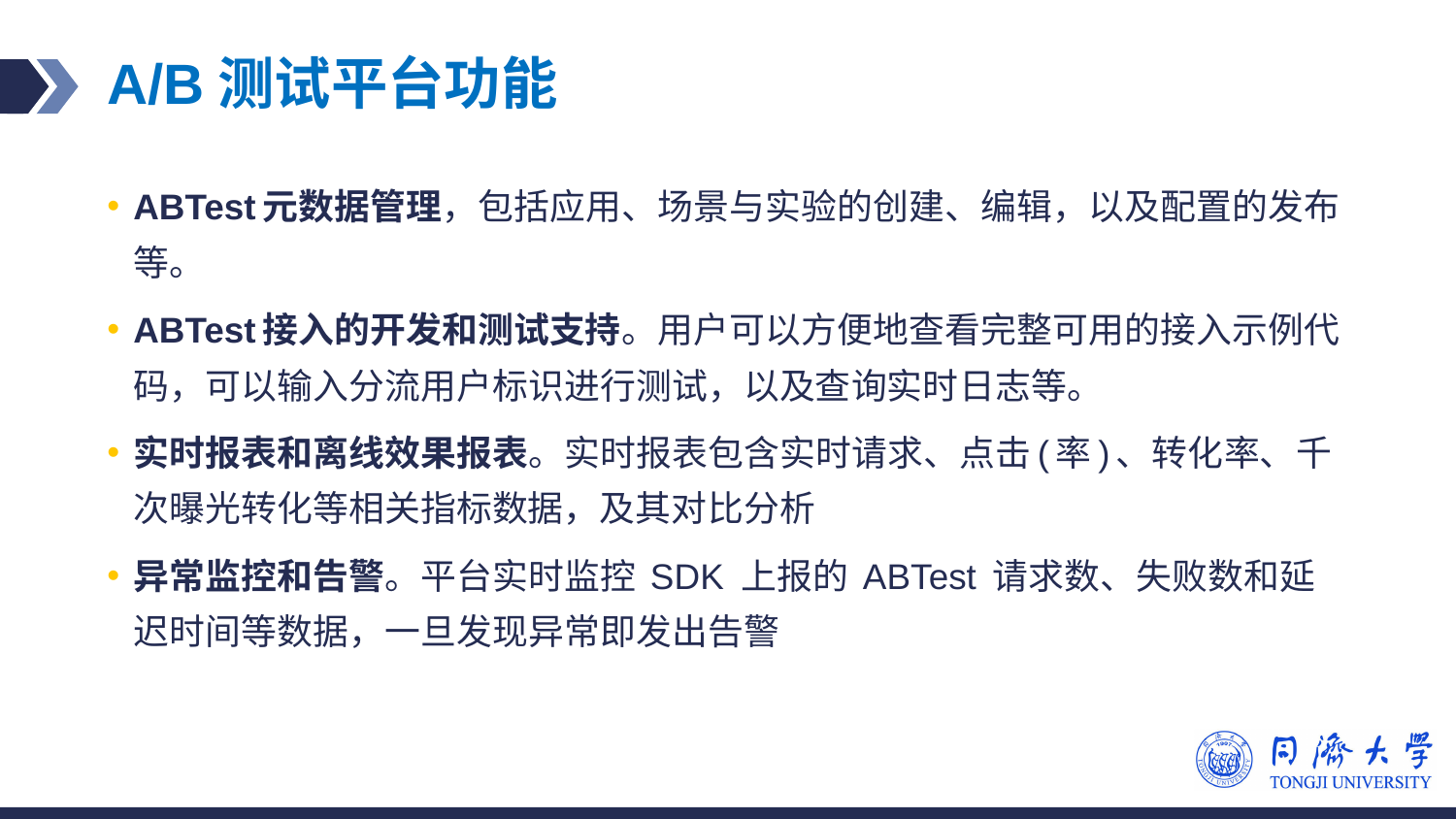

# A/B测试平台功能
ABTest元数据管理，包括应用、场景与实验的创建、编辑，以及配置的发布等。
ABTest接入的开发和测试支持。用户可以方便地查看完整可用的接入示例代码，可以输入分流用户标识进行测试，以及查询实时日志等。
实时报表和离线效果报表。实时报表包含实时请求、点击(率)、转化率、千次曝光转化等相关指标数据，及其对比分析
异常监控和告警。平台实时监控 SDK 上报的 ABTest 请求数、失败数和延迟时间等数据，一旦发现异常即发出告警